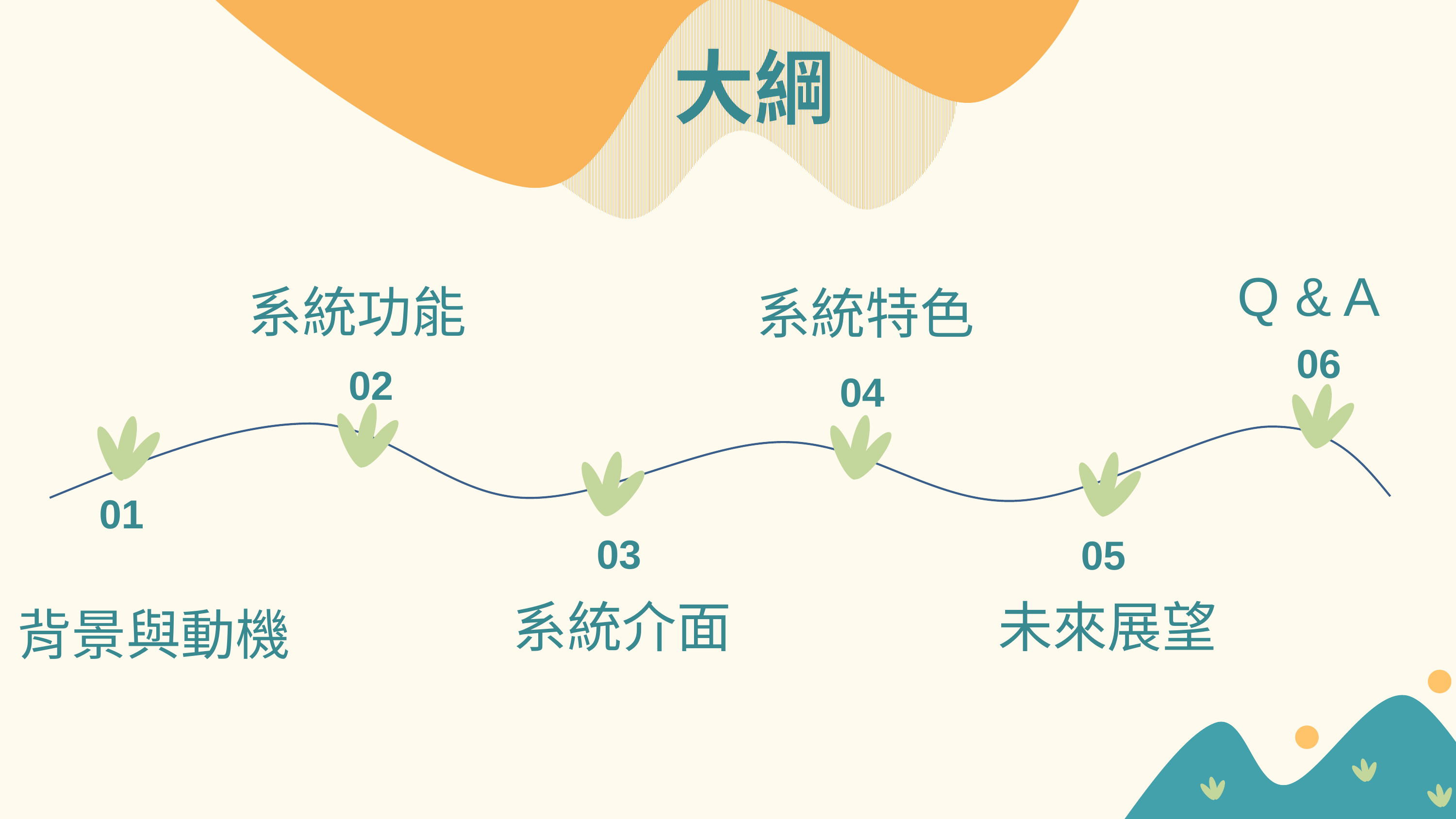

大綱
Q & A

06
系統功能
02

系統特色
04

系統介面
03

未來展望
05
01
背景與動機